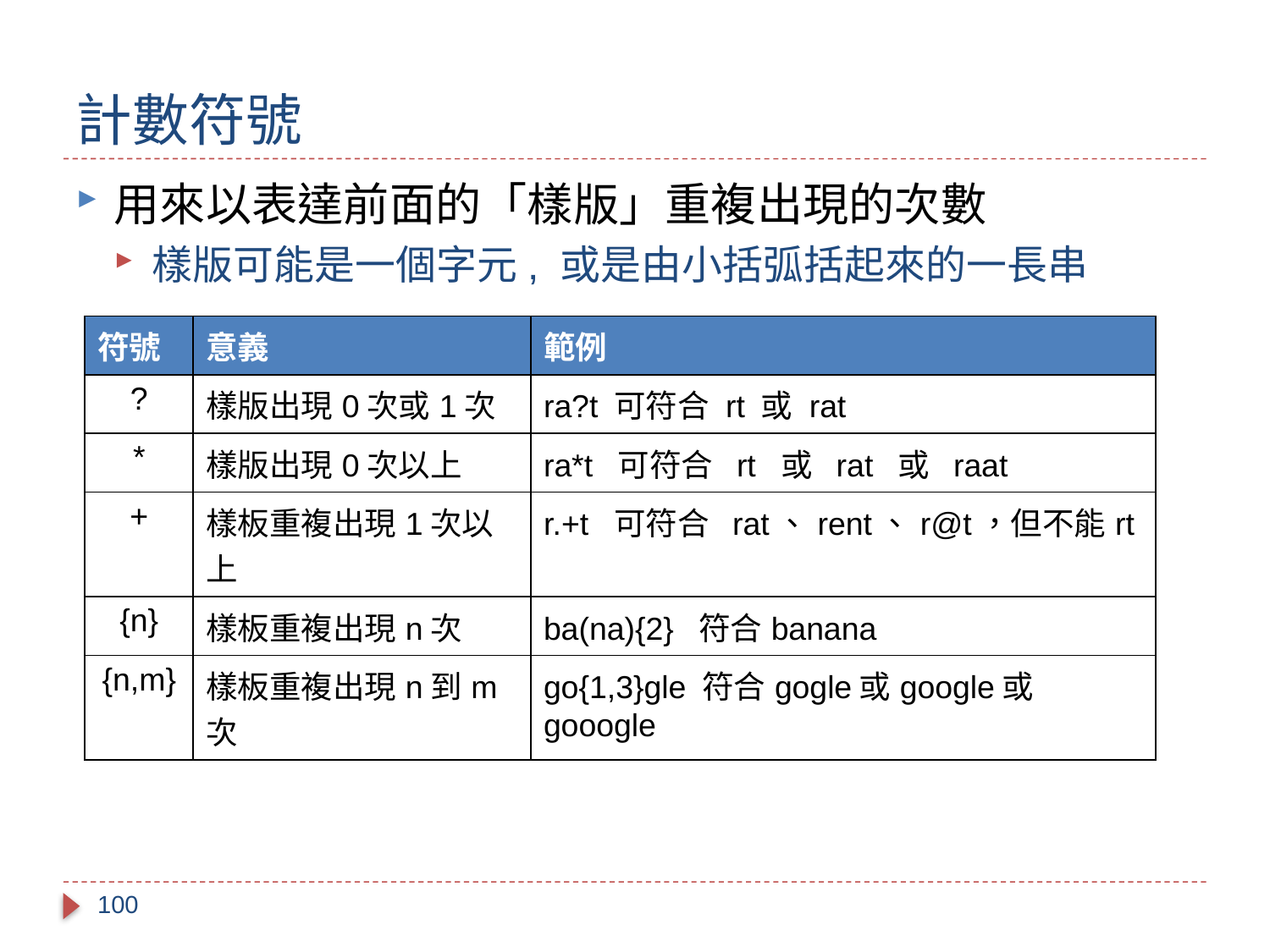

# 計數符號
用來以表達前面的「樣版」重複出現的次數
樣版可能是一個字元, 或是由小括弧括起來的一長串

| 符號 | 意義 | 範例 |
| --- | --- | --- |
| ? | 樣版出現0次或1次 | ra?t 可符合 rt 或 rat |
| \* | 樣版出現0次以上 | ra\*t 可符合 rt 或 rat 或 raat |
| + | 樣板重複出現1次以上 | r.+t 可符合 rat、rent、r@t，但不能rt |
| {n} | 樣板重複出現n次 | ba(na){2} 符合banana |
| {n,m} | 樣板重複出現n到m次 | go{1,3}gle 符合gogle或google或gooogle |
100